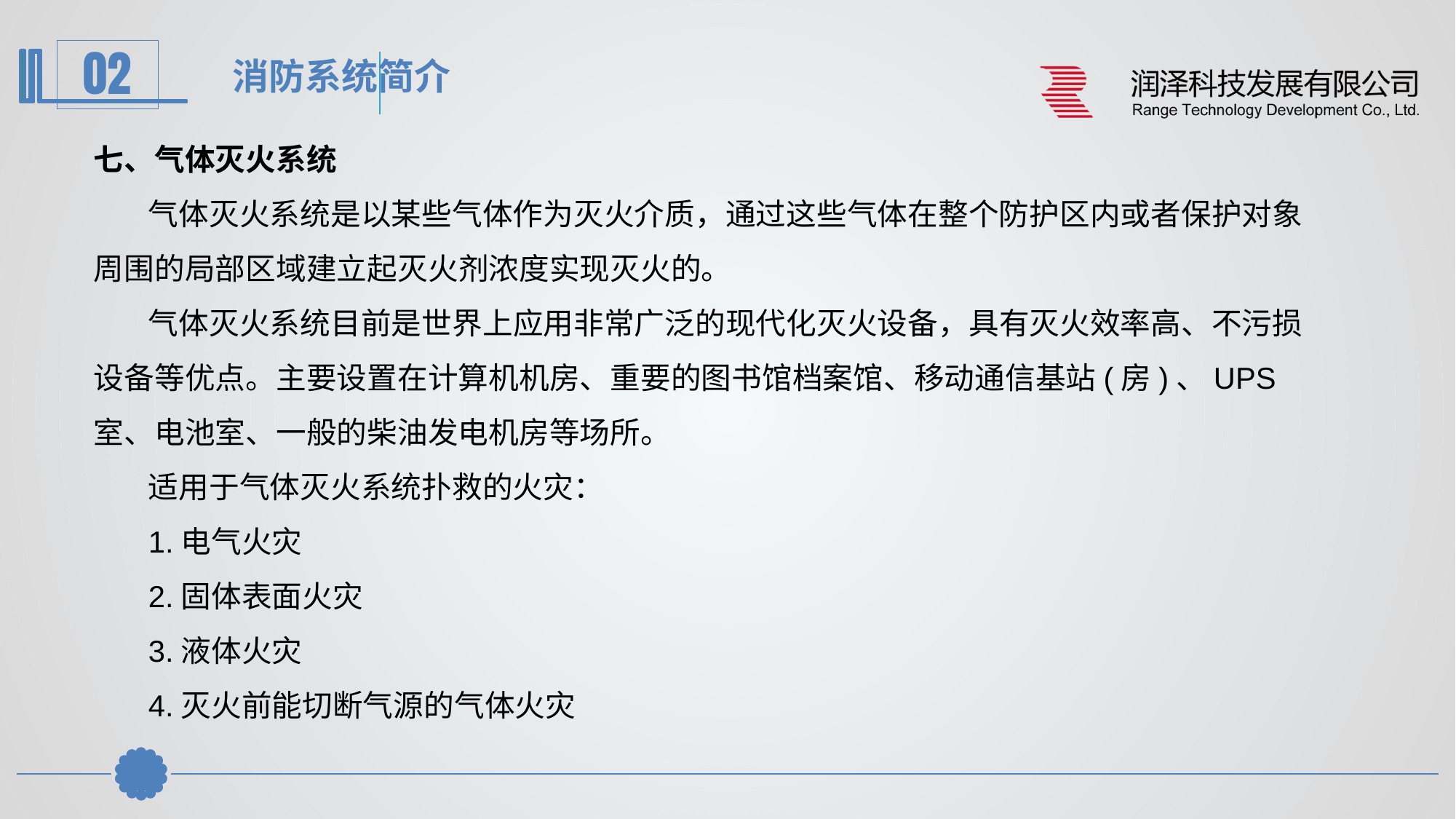

消防系统简介
七、气体灭火系统
气体灭火系统是以某些气体作为灭火介质，通过这些气体在整个防护区内或者保护对象周围的局部区域建立起灭火剂浓度实现灭火的。
气体灭火系统目前是世界上应用非常广泛的现代化灭火设备，具有灭火效率高、不污损设备等优点。主要设置在计算机机房、重要的图书馆档案馆、移动通信基站(房)、UPS室、电池室、一般的柴油发电机房等场所。
适用于气体灭火系统扑救的火灾：
1.电气火灾
2.固体表面火灾
3.液体火灾
4.灭火前能切断气源的气体火灾
28